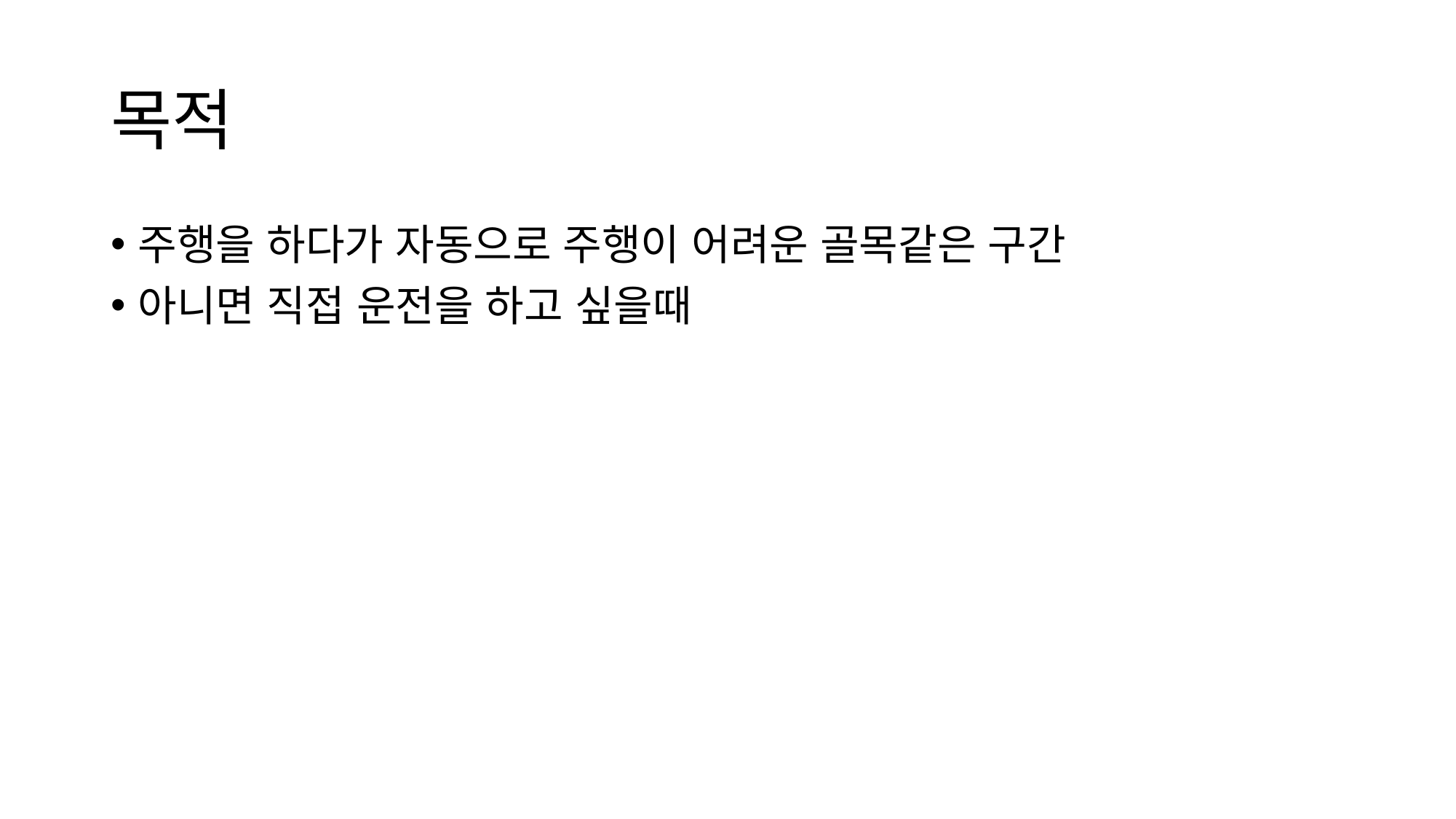

# 목적
주행을 하다가 자동으로 주행이 어려운 골목같은 구간
아니면 직접 운전을 하고 싶을때